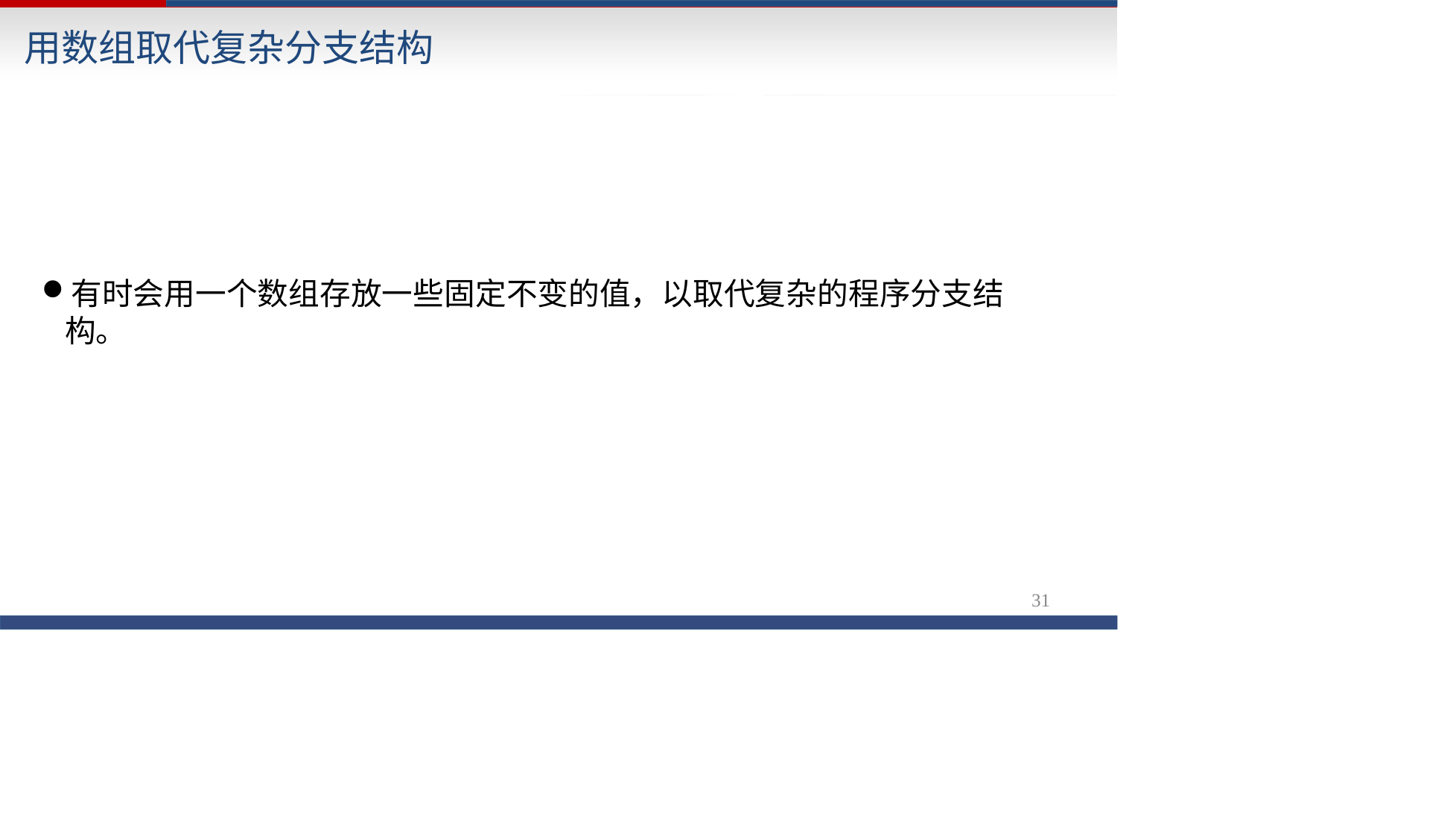

# 用数组取代复杂分支结构
有时会用一个数组存放一些固定不变的值，以取代复杂的程序分支结构。
31